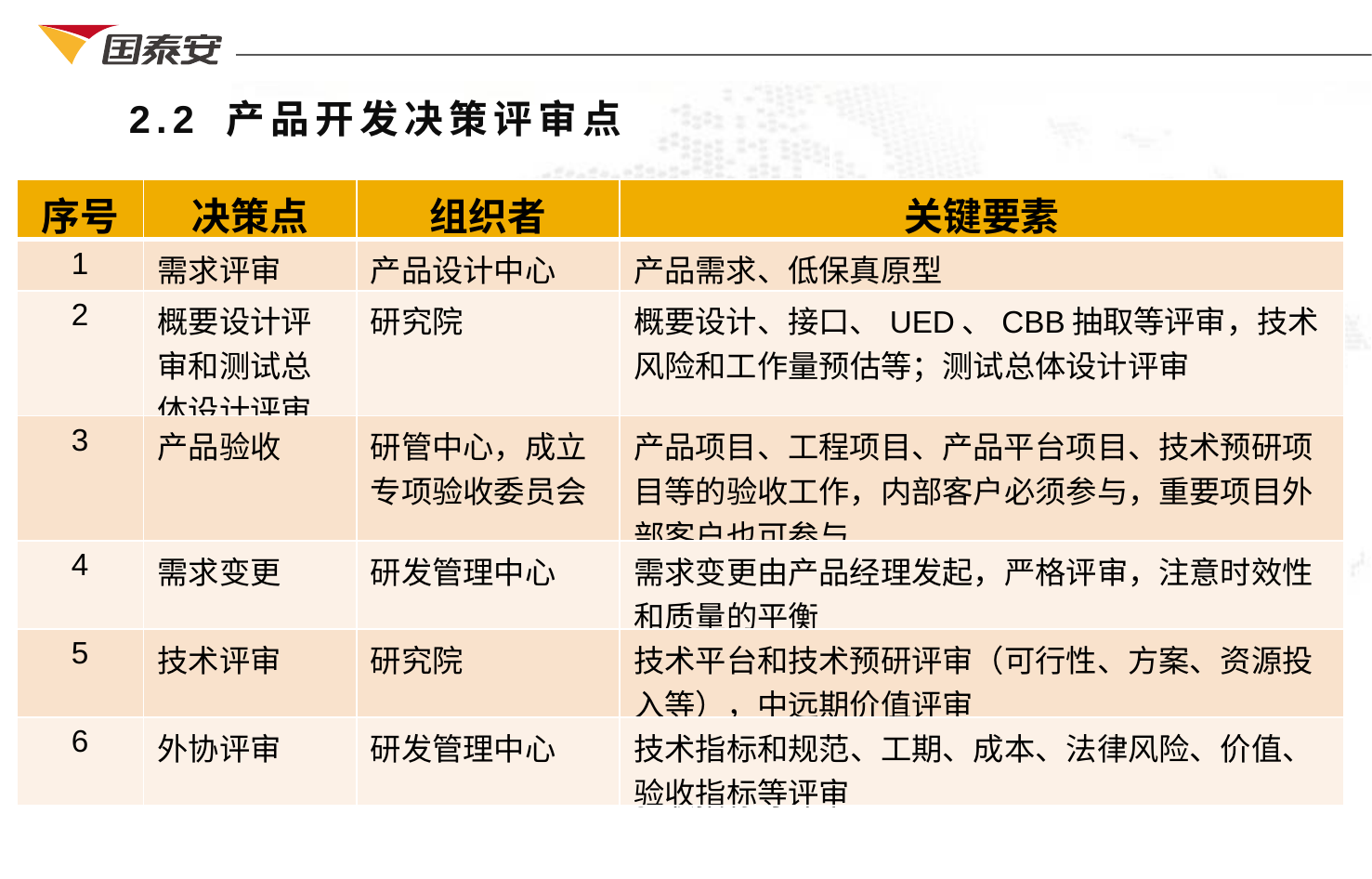

2.2 产品开发决策评审点
| 序号 | 决策点 | 组织者 | 关键要素 |
| --- | --- | --- | --- |
| 1 | 需求评审 | 产品设计中心 | 产品需求、低保真原型 |
| 2 | 概要设计评审和测试总体设计评审 | 研究院 | 概要设计、接口、UED、CBB抽取等评审，技术风险和工作量预估等；测试总体设计评审 |
| 3 | 产品验收 | 研管中心，成立专项验收委员会 | 产品项目、工程项目、产品平台项目、技术预研项目等的验收工作，内部客户必须参与，重要项目外部客户也可参与 |
| 4 | 需求变更 | 研发管理中心 | 需求变更由产品经理发起，严格评审，注意时效性和质量的平衡 |
| 5 | 技术评审 | 研究院 | 技术平台和技术预研评审（可行性、方案、资源投入等），中远期价值评审 |
| 6 | 外协评审 | 研发管理中心 | 技术指标和规范、工期、成本、法律风险、价值、验收指标等评审 |